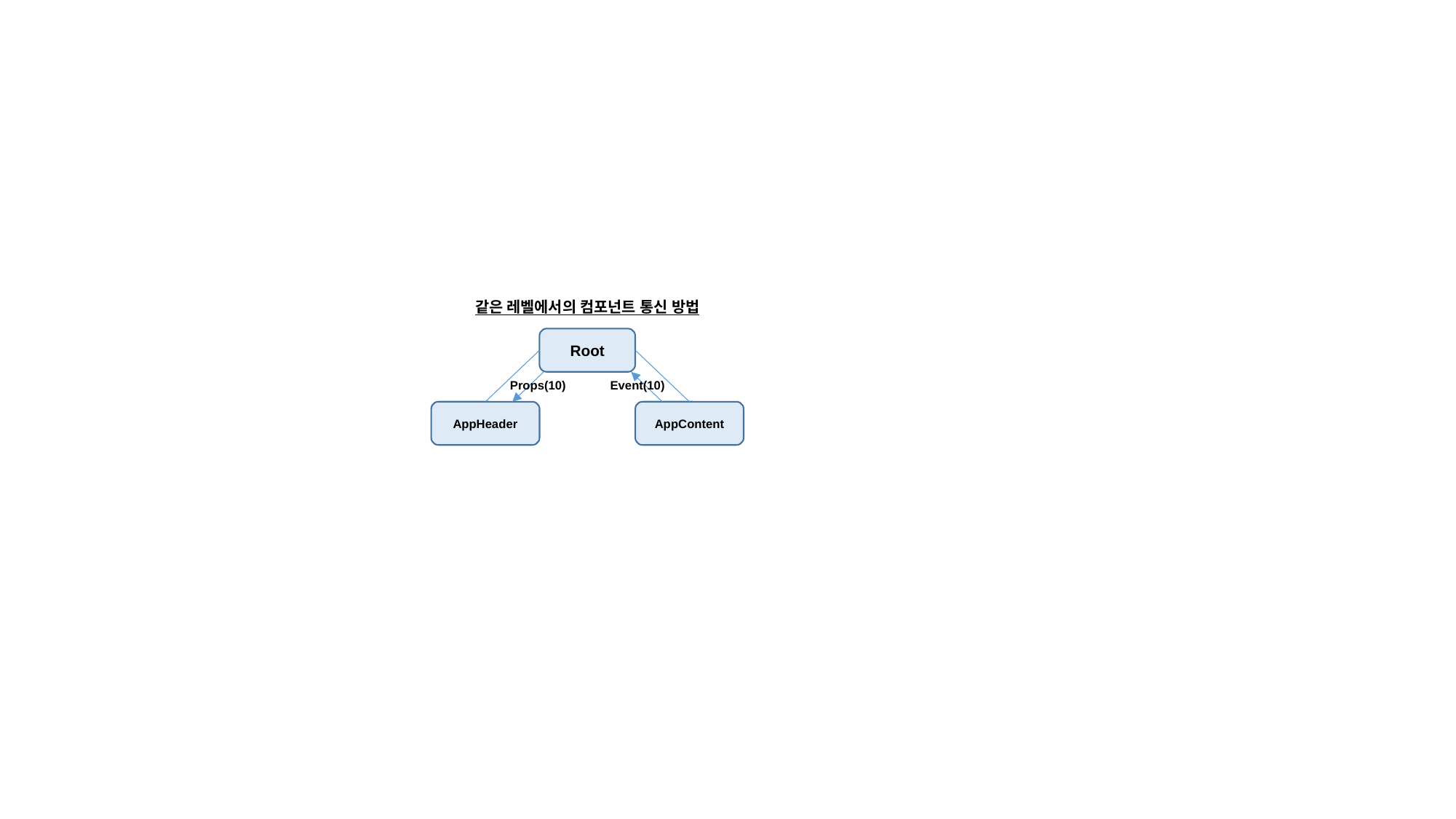

같은 레벨에서의 컴포넌트 통신 방법
Root
Props(10)
Event(10)
AppHeader
AppContent